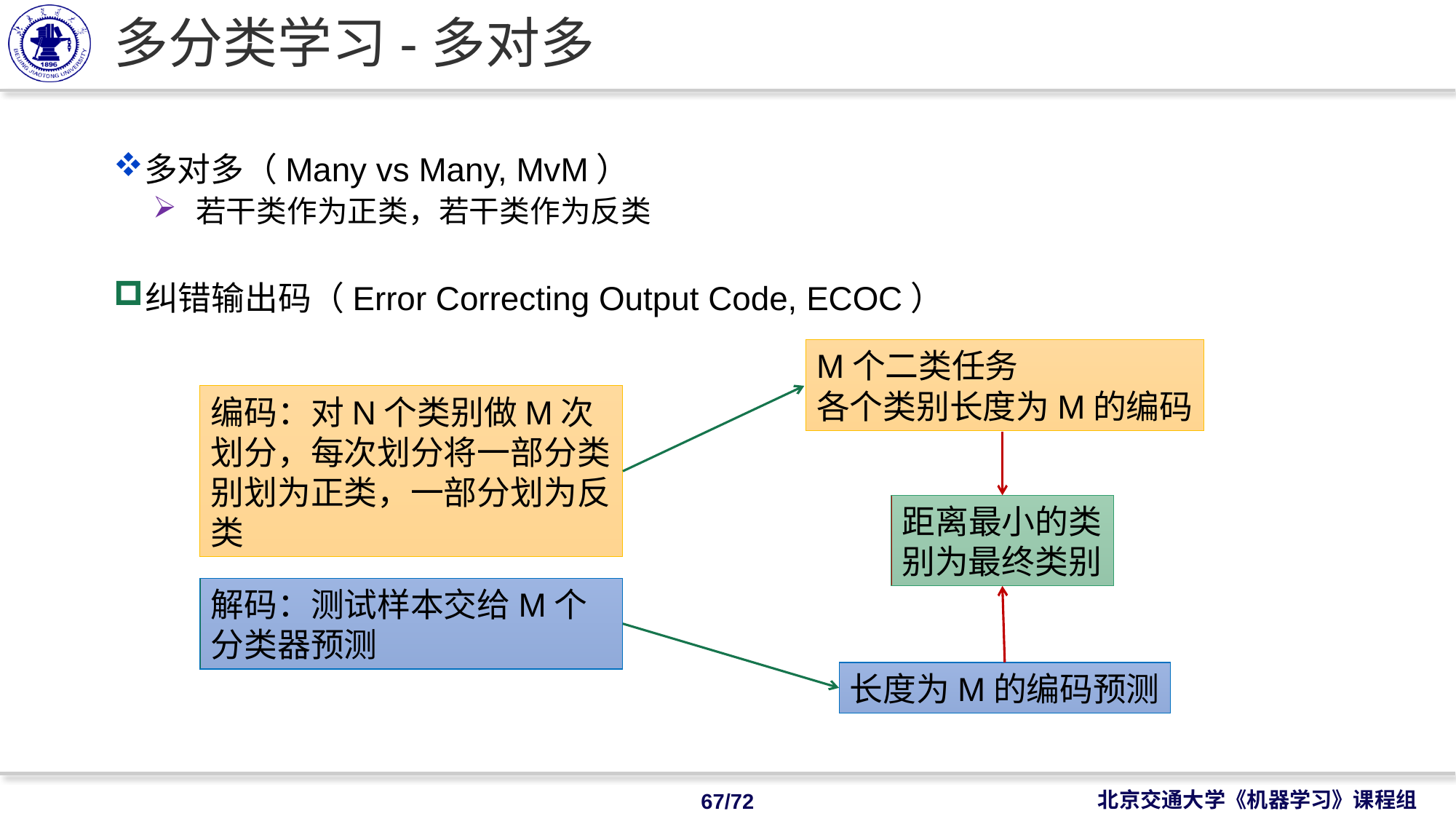

# 多分类学习-多对多
多对多（Many vs Many, MvM）
若干类作为正类，若干类作为反类
纠错输出码（Error Correcting Output Code, ECOC）
M个二类任务
各个类别长度为M的编码
编码：对N个类别做M次划分，每次划分将一部分类别划为正类，一部分划为反类
距离最小的类别为最终类别
解码：测试样本交给M个分类器预测
长度为M的编码预测